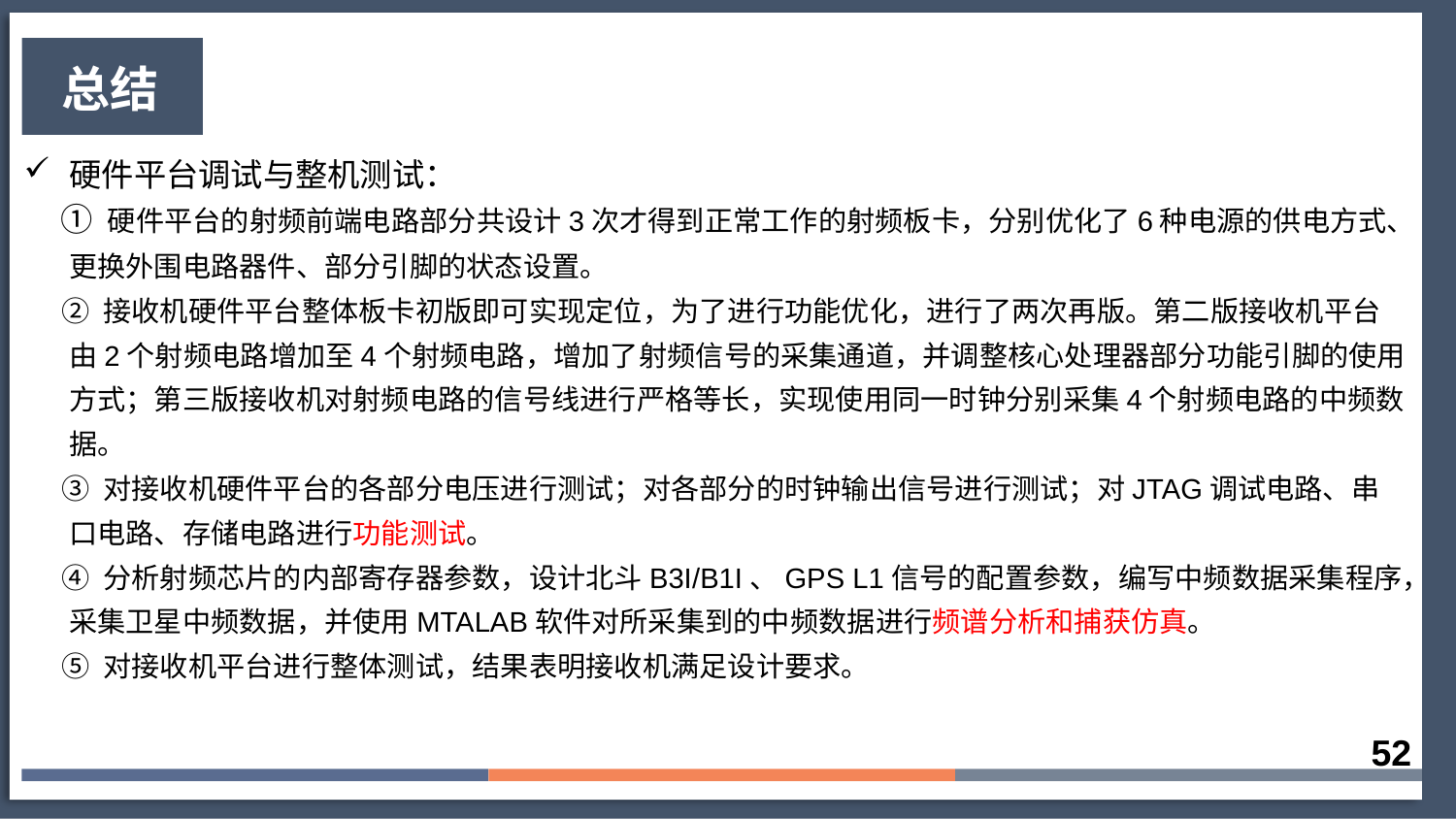

总结
硬件平台调试与整机测试：
     ① 硬件平台的射频前端电路部分共设计3次才得到正常工作的射频板卡，分别优化了6种电源的供电方式、更换外围电路器件、部分引脚的状态设置。
      ② 接收机硬件平台整体板卡初版即可实现定位，为了进行功能优化，进行了两次再版。第二版接收机平台由2个射频电路增加至4个射频电路，增加了射频信号的采集通道，并调整核心处理器部分功能引脚的使用方式；第三版接收机对射频电路的信号线进行严格等长，实现使用同一时钟分别采集4个射频电路的中频数据。
      ③ 对接收机硬件平台的各部分电压进行测试；对各部分的时钟输出信号进行测试；对JTAG调试电路、串口电路、存储电路进行功能测试。
      ④ 分析射频芯片的内部寄存器参数，设计北斗B3I/B1I、GPS L1信号的配置参数，编写中频数据采集程序，采集卫星中频数据，并使用MTALAB软件对所采集到的中频数据进行频谱分析和捕获仿真。
      ⑤ 对接收机平台进行整体测试，结果表明接收机满足设计要求。

52